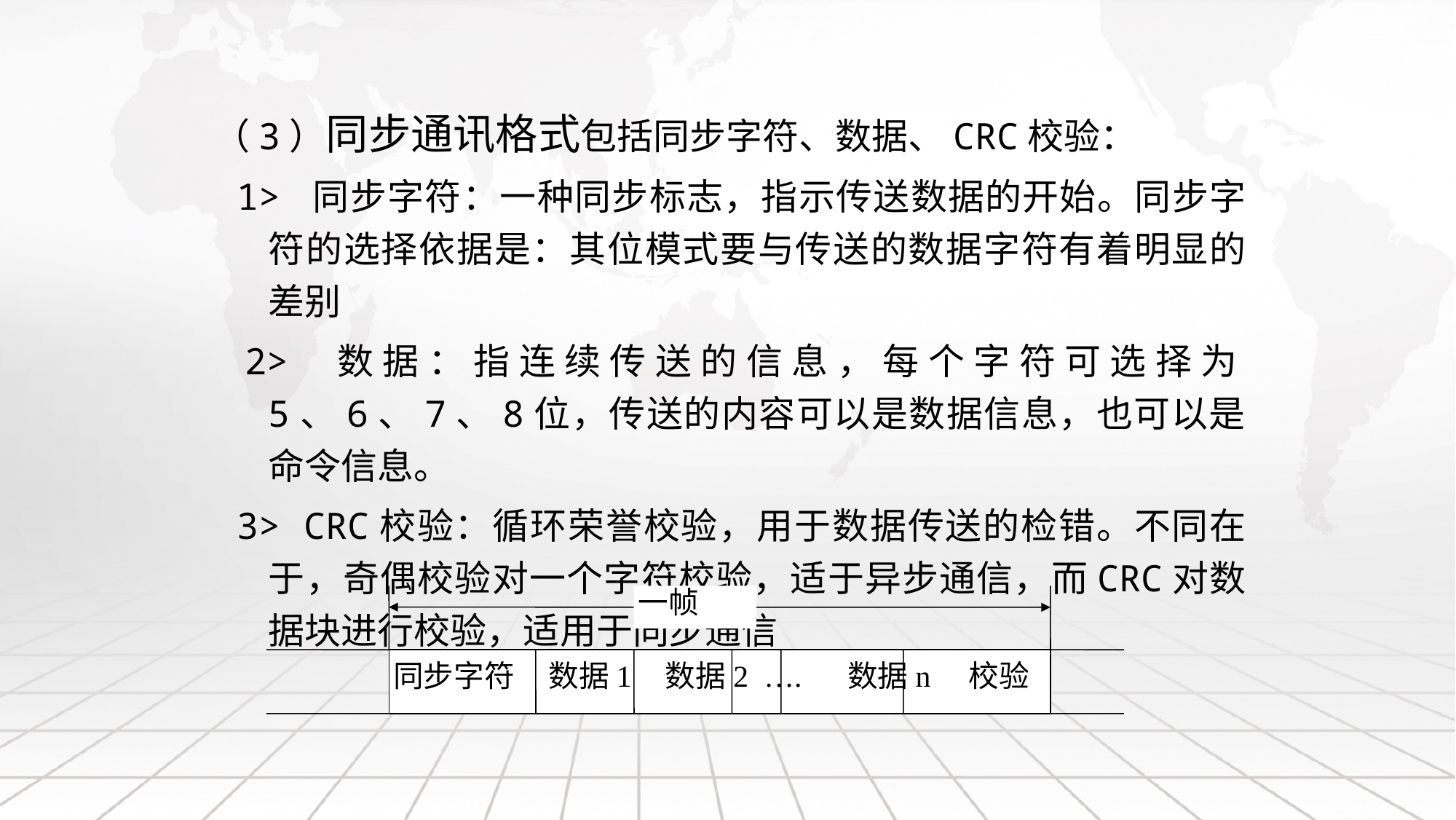

（3）同步通讯格式包括同步字符、数据、CRC校验：
 1> 同步字符：一种同步标志，指示传送数据的开始。同步字符的选择依据是：其位模式要与传送的数据字符有着明显的差别
 2> 数据：指连续传送的信息，每个字符可选择为5、6、7、8位，传送的内容可以是数据信息，也可以是命令信息。
 3> CRC校验：循环荣誉校验，用于数据传送的检错。不同在于，奇偶校验对一个字符校验，适于异步通信，而CRC对数据块进行校验，适用于同步通信

一帧

同步字符     数据1      数据2  ….     数据n    校验